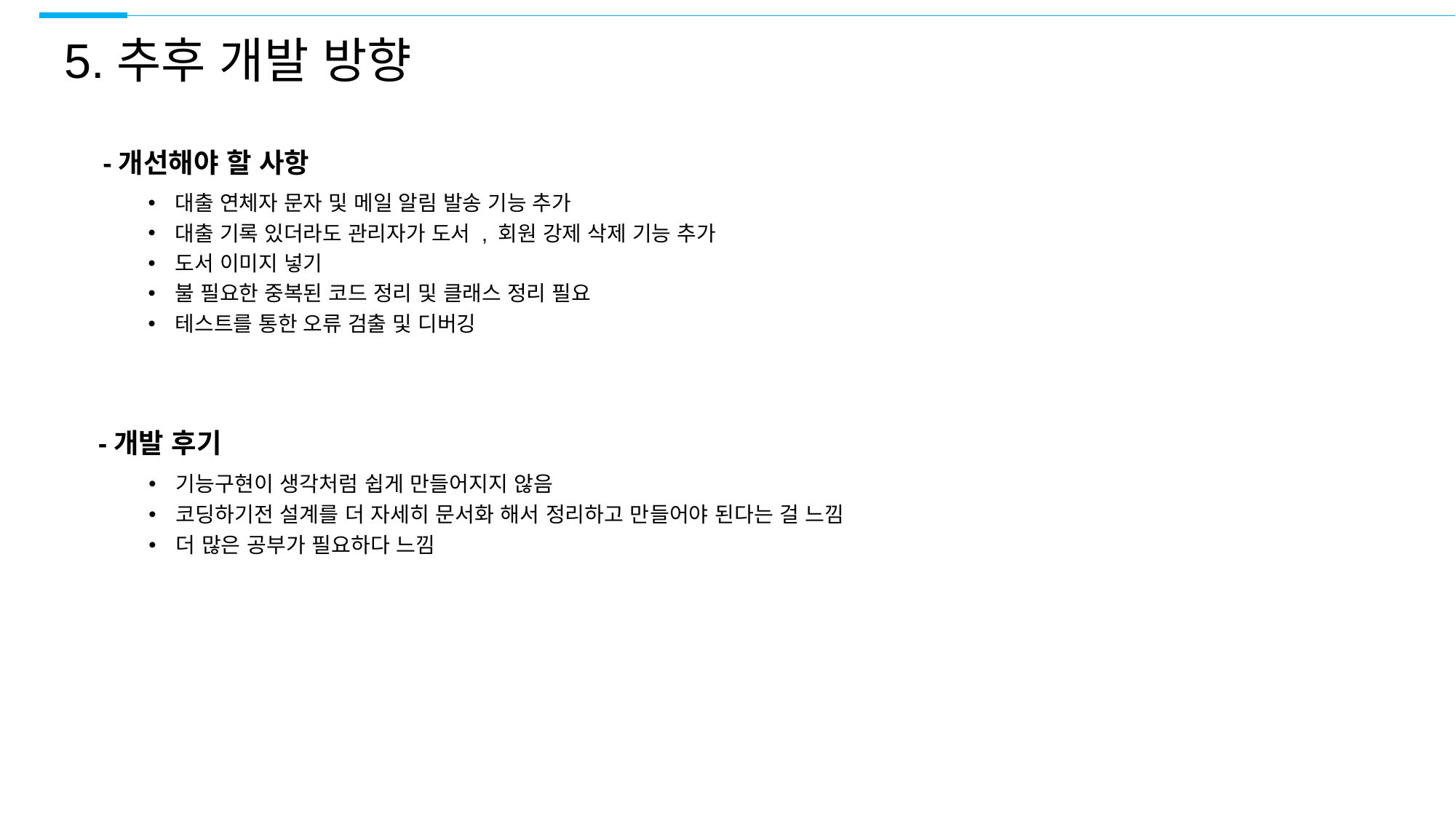

5.추후 개발 방향
-개선해야 할 사항
대출 연체자 문자 및 메일 알림 발송 기능 추가
대출 기록 있더라도 관리자가 도서 , 회원 강제 삭제 기능 추가
도서 이미지 넣기
불 필요한 중복된 코드 정리 및 클래스 정리 필요
테스트를 통한 오류 검출 및 디버깅
-개발 후기
기능구현이 생각처럼 쉽게 만들어지지 않음
코딩하기전 설계를 더 자세히 문서화 해서 정리하고 만들어야 된다는 걸 느낌
더 많은 공부가 필요하다 느낌